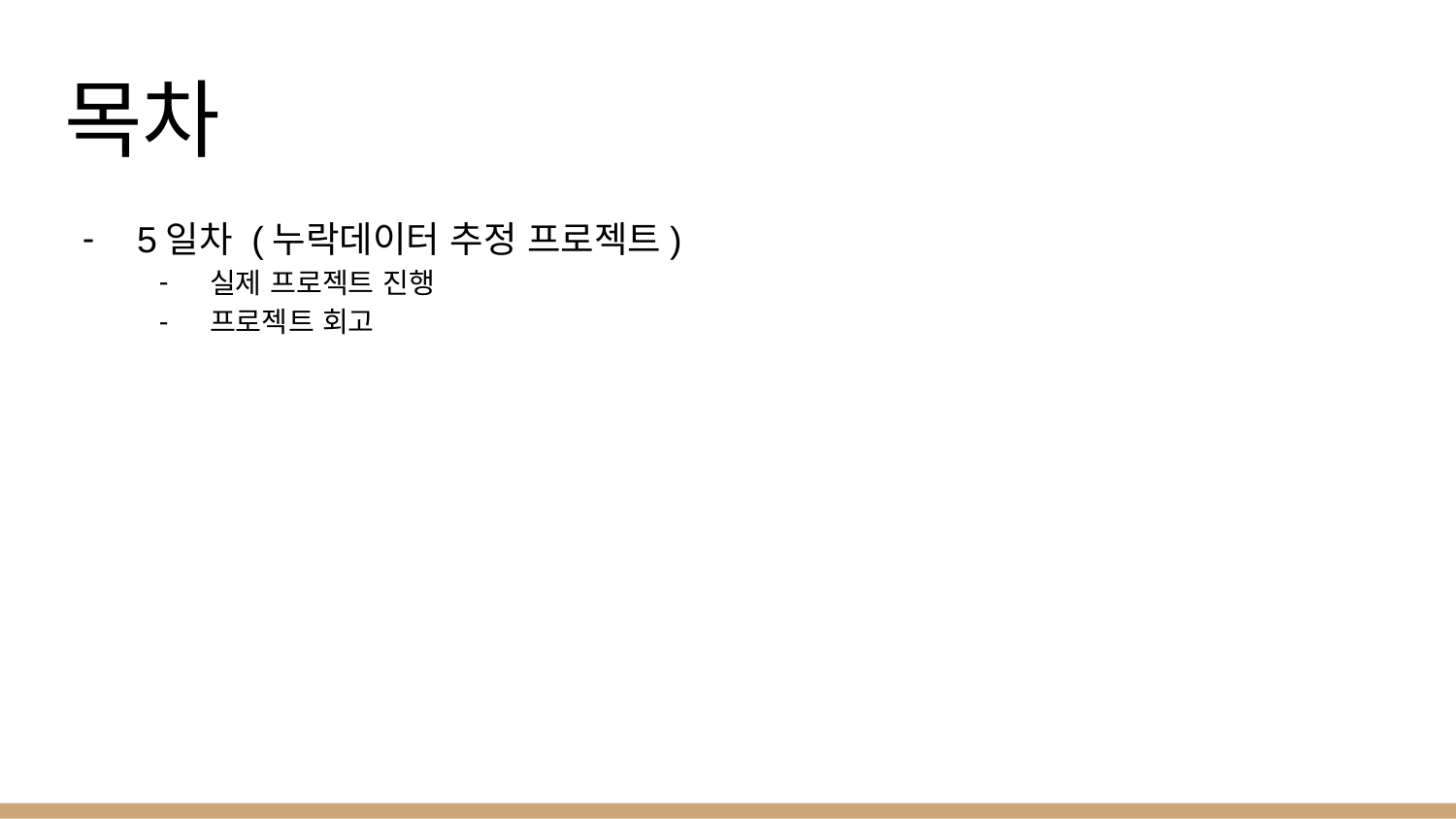

# 목차
5일차 (누락데이터 추정 프로젝트)
실제 프로젝트 진행
프로젝트 회고